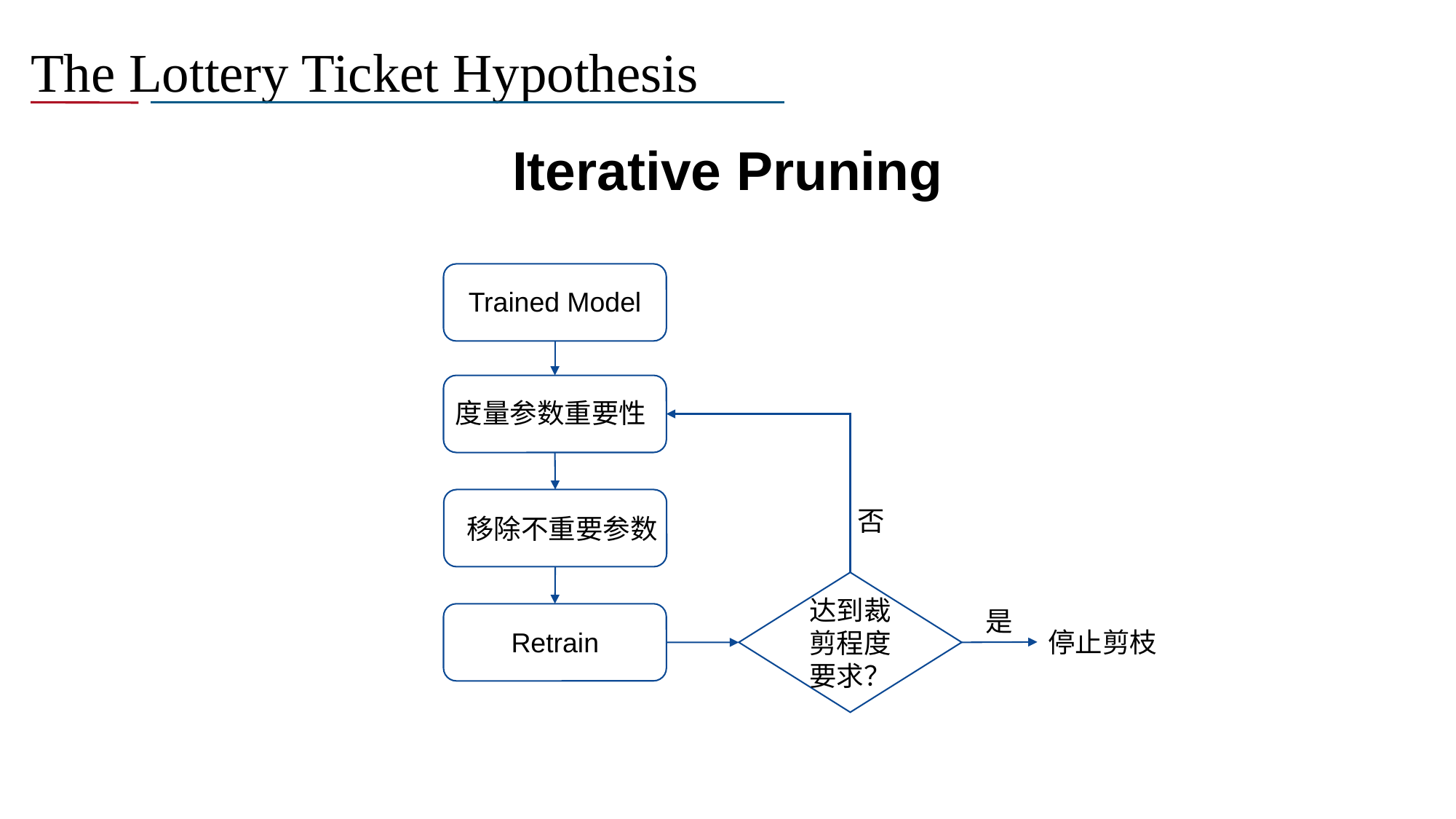

# The Lottery Ticket Hypothesis
Iterative Pruning

Trained Model

度量参数重要性

否
移除不重要参数
达到裁剪程度要求？
是

停止剪枝
Retrain